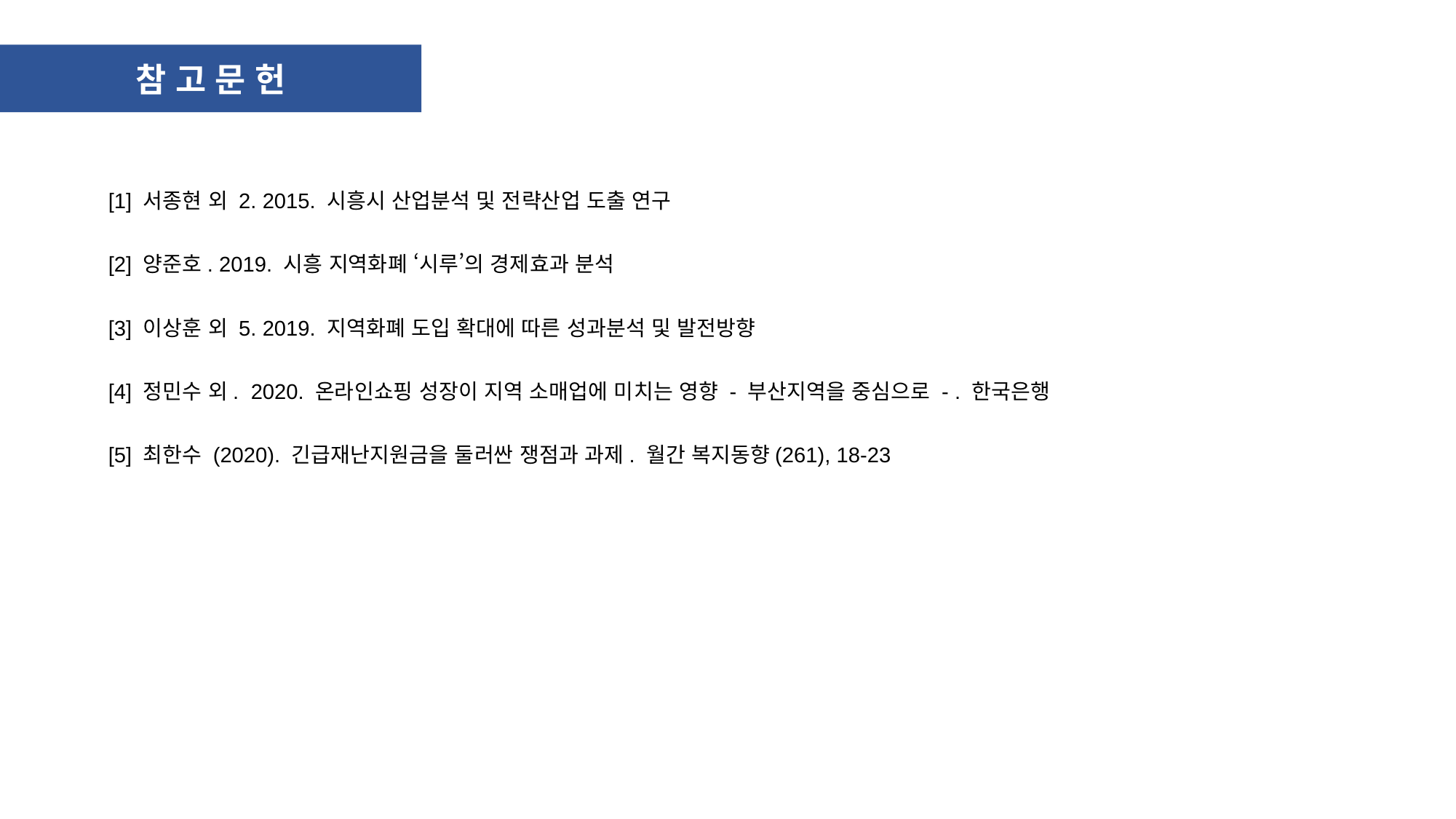

참고문헌
[1] 서종현 외 2. 2015. 시흥시 산업분석 및 전략산업 도출 연구
[2] 양준호. 2019. 시흥 지역화폐 ‘시루’의 경제효과 분석
[3] 이상훈 외 5. 2019. 지역화폐 도입 확대에 따른 성과분석 및 발전방향
[4] 정민수 외.  2020. 온라인쇼핑 성장이 지역 소매업에 미치는 영향 - 부산지역을 중심으로 - . 한국은행
[5] 최한수 (2020). 긴급재난지원금을 둘러싼 쟁점과 과제. 월간 복지동향(261), 18-23